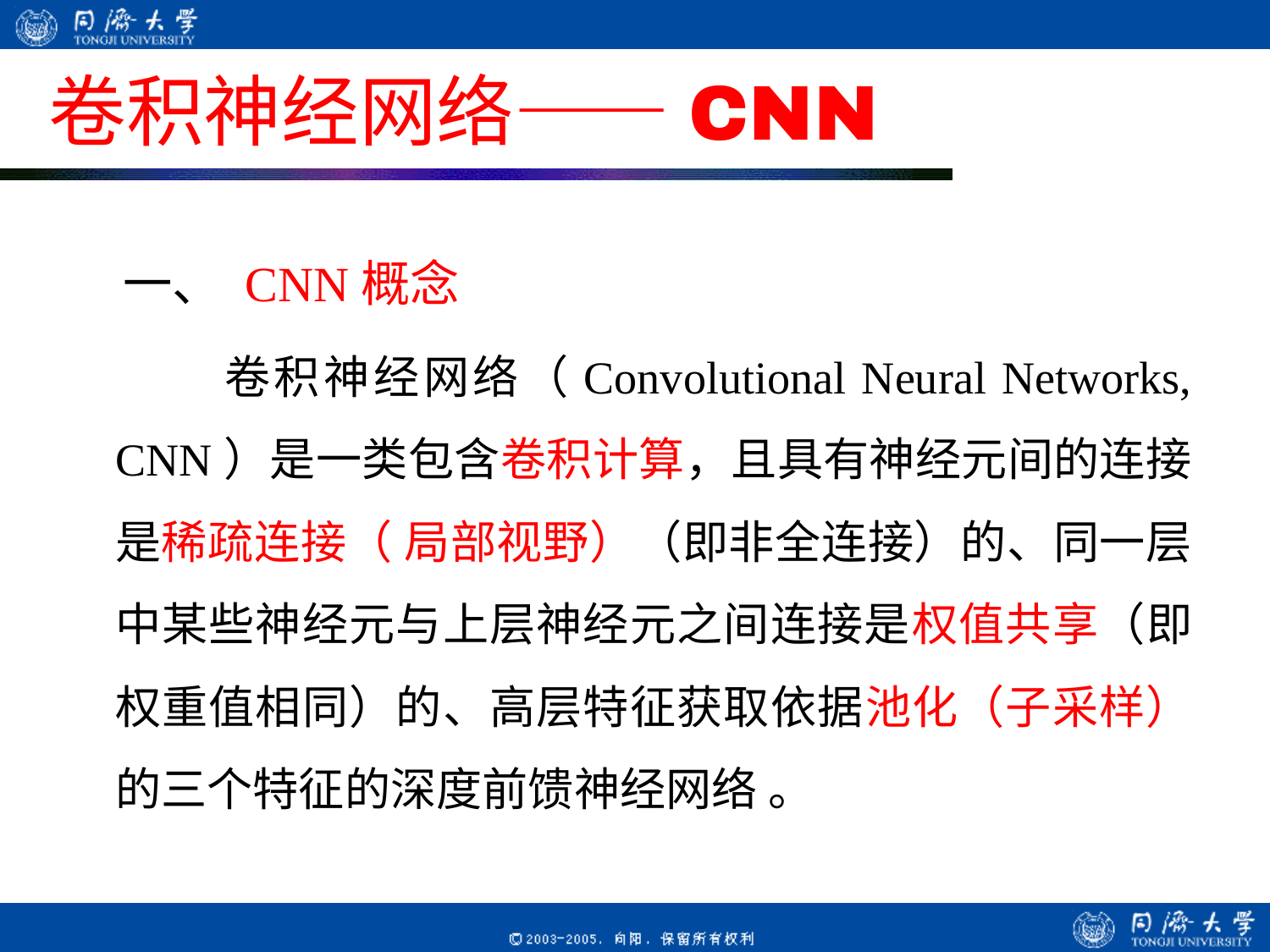

# 卷积神经网络——CNN
    一、 CNN概念
          卷积神经网络（Convolutional Neural Networks, CNN）是一类包含卷积计算，且具有神经元间的连接是稀疏连接（ 局部视野）（即非全连接）的、同一层中某些神经元与上层神经元之间连接是权值共享（即权重值相同）的、高层特征获取依据池化（子采样）的三个特征的深度前馈神经网络 。